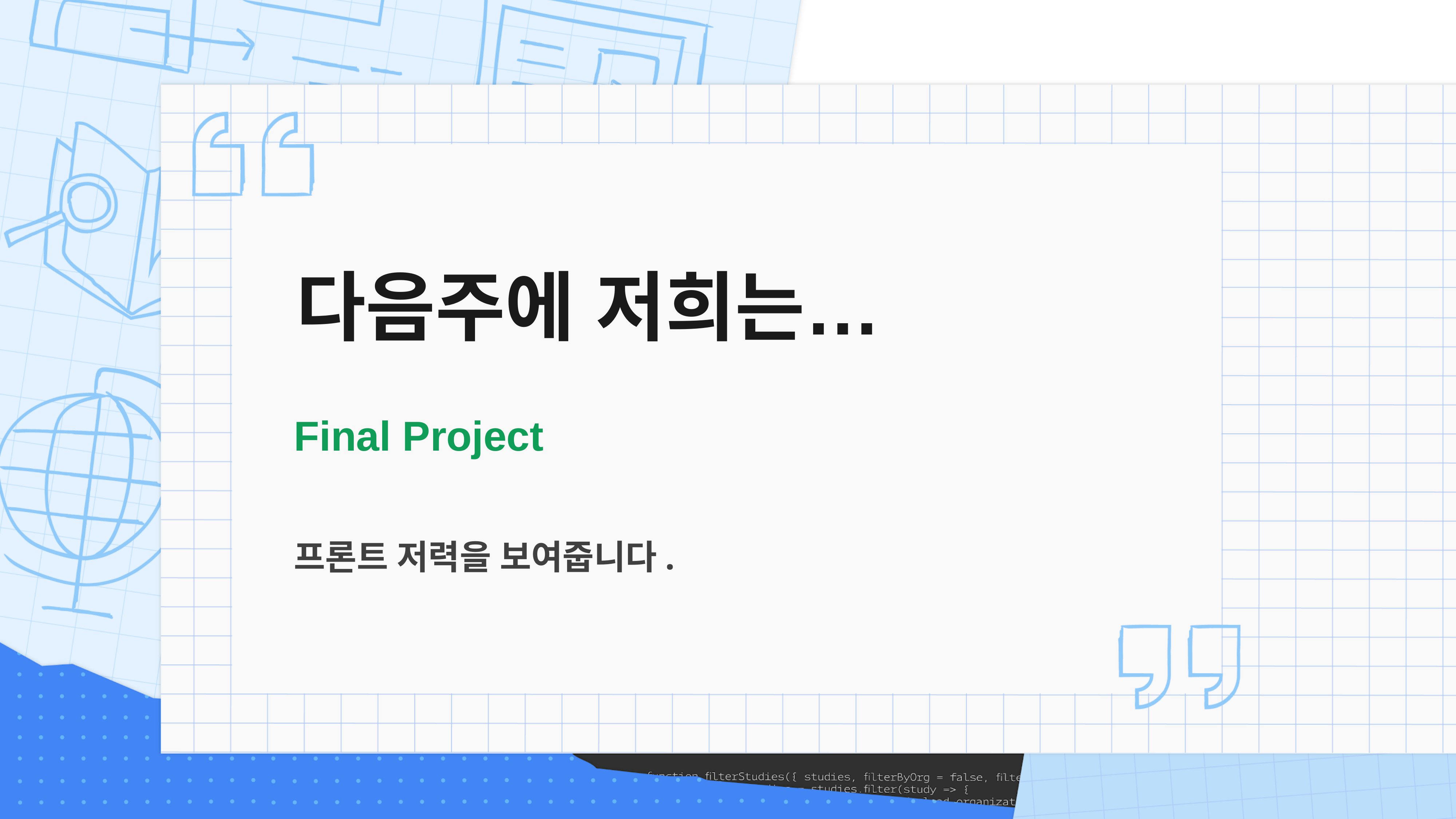

# 다음주에 저희는…
Final Project
프론트 저력을 보여줍니다.